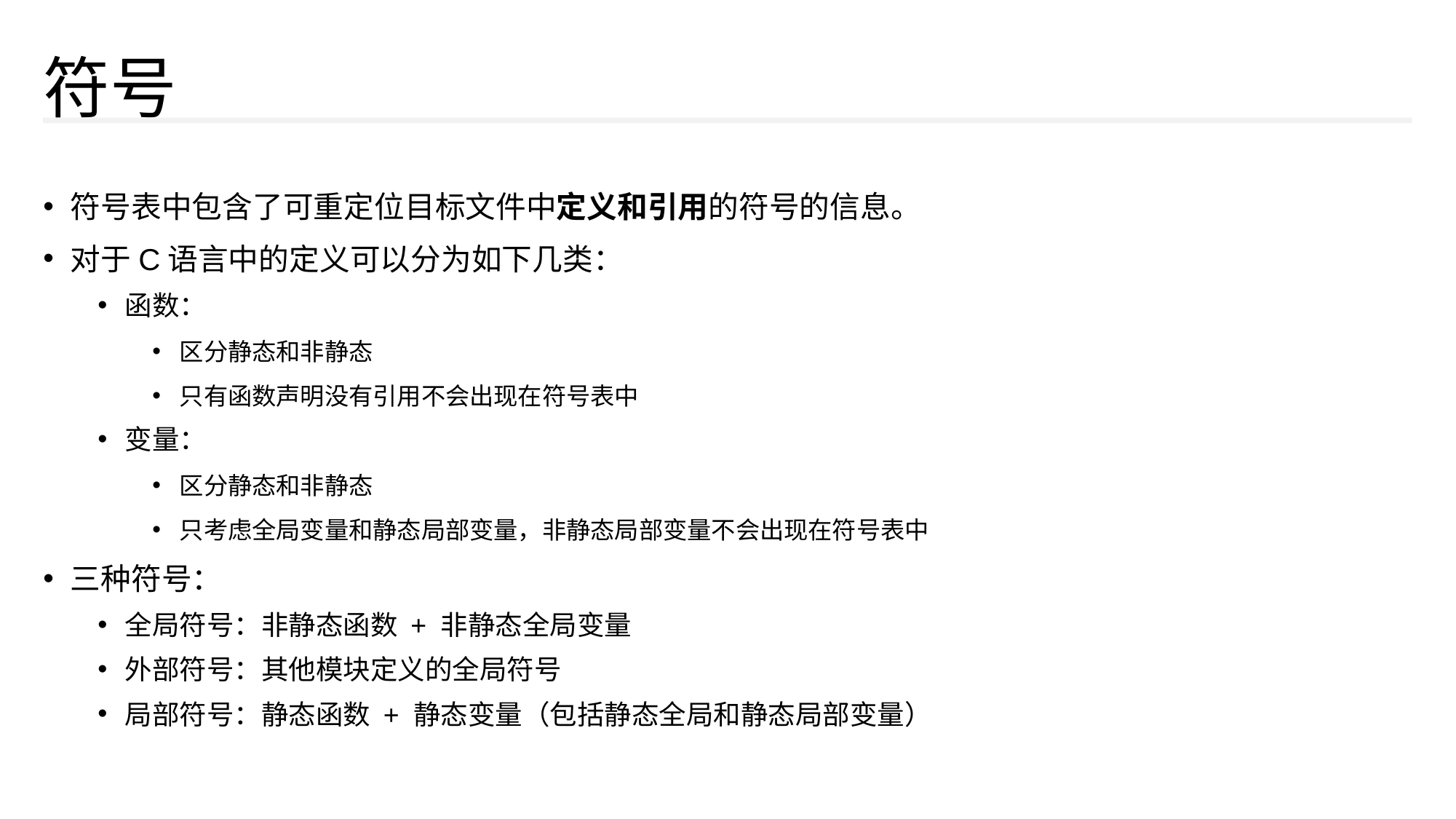

# 符号
符号表中包含了可重定位目标文件中定义和引用的符号的信息。
对于C语言中的定义可以分为如下几类：
函数：
区分静态和非静态
只有函数声明没有引用不会出现在符号表中
变量：
区分静态和非静态
只考虑全局变量和静态局部变量，非静态局部变量不会出现在符号表中
三种符号：
全局符号：非静态函数 + 非静态全局变量
外部符号：其他模块定义的全局符号
局部符号：静态函数 + 静态变量（包括静态全局和静态局部变量）